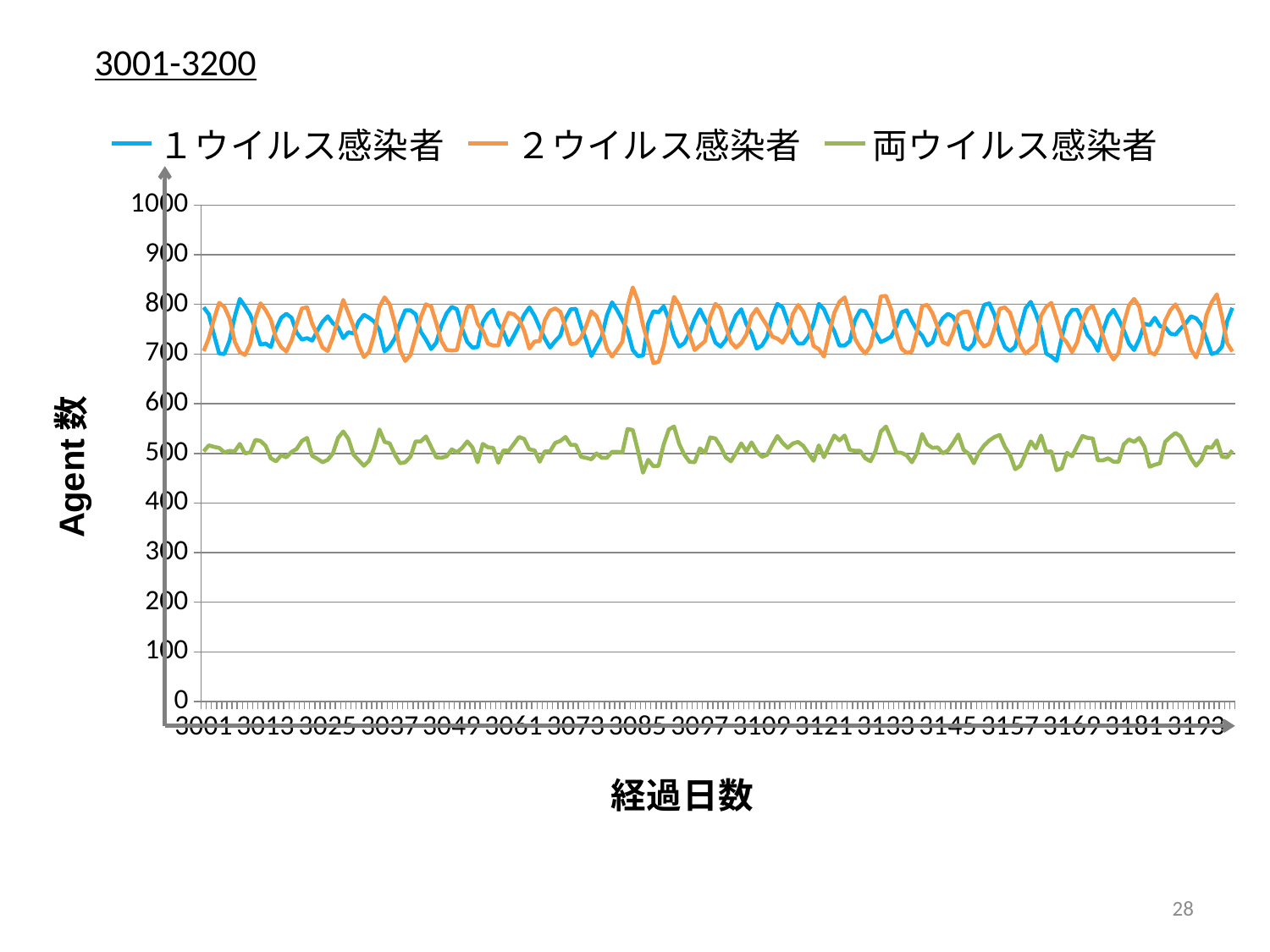

3001-3200

### Chart

| Category | １ウイルス感染者 | ２ウイルス感染者 | 両ウイルス感染者 |
|---|---|---|---|
| 3001 | 794.0 | 706.0 | 504.0 |
| 3002 | 780.0 | 732.0 | 516.0 |
| 3003 | 739.0 | 770.0 | 513.0 |
| 3004 | 701.0 | 803.0 | 511.0 |
| 3005 | 700.0 | 795.0 | 502.0 |
| 3006 | 727.0 | 772.0 | 505.0 |
| 3007 | 775.0 | 725.0 | 504.0 |
| 3008 | 811.0 | 704.0 | 519.0 |
| 3009 | 796.0 | 698.0 | 500.0 |
| 3010 | 779.0 | 720.0 | 502.0 |
| 3011 | 751.0 | 772.0 | 527.0 |
| 3012 | 719.0 | 802.0 | 525.0 |
| 3013 | 721.0 | 788.0 | 515.0 |
| 3014 | 714.0 | 769.0 | 490.0 |
| 3015 | 750.0 | 732.0 | 484.0 |
| 3016 | 773.0 | 714.0 | 496.0 |
| 3017 | 781.0 | 705.0 | 492.0 |
| 3018 | 773.0 | 727.0 | 503.0 |
| 3019 | 743.0 | 761.0 | 509.0 |
| 3020 | 729.0 | 792.0 | 525.0 |
| 3021 | 732.0 | 794.0 | 531.0 |
| 3022 | 727.0 | 761.0 | 495.0 |
| 3023 | 747.0 | 738.0 | 489.0 |
| 3024 | 765.0 | 713.0 | 482.0 |
| 3025 | 776.0 | 706.0 | 487.0 |
| 3026 | 762.0 | 733.0 | 500.0 |
| 3027 | 754.0 | 771.0 | 531.0 |
| 3028 | 732.0 | 809.0 | 544.0 |
| 3029 | 744.0 | 782.0 | 529.0 |
| 3030 | 741.0 | 755.0 | 497.0 |
| 3031 | 766.0 | 717.0 | 486.0 |
| 3032 | 779.0 | 694.0 | 475.0 |
| 3033 | 773.0 | 704.0 | 485.0 |
| 3034 | 765.0 | 739.0 | 511.0 |
| 3035 | 749.0 | 795.0 | 548.0 |
| 3036 | 705.0 | 814.0 | 523.0 |
| 3037 | 715.0 | 800.0 | 520.0 |
| 3038 | 732.0 | 761.0 | 497.0 |
| 3039 | 763.0 | 708.0 | 480.0 |
| 3040 | 788.0 | 686.0 | 482.0 |
| 3041 | 788.0 | 698.0 | 493.0 |
| 3042 | 780.0 | 735.0 | 524.0 |
| 3043 | 745.0 | 774.0 | 524.0 |
| 3044 | 729.0 | 800.0 | 534.0 |
| 3045 | 710.0 | 796.0 | 513.0 |
| 3046 | 723.0 | 762.0 | 492.0 |
| 3047 | 758.0 | 726.0 | 491.0 |
| 3048 | 782.0 | 708.0 | 494.0 |
| 3049 | 795.0 | 707.0 | 508.0 |
| 3050 | 790.0 | 708.0 | 502.0 |
| 3051 | 751.0 | 754.0 | 511.0 |
| 3052 | 724.0 | 795.0 | 524.0 |
| 3053 | 713.0 | 796.0 | 512.0 |
| 3054 | 714.0 | 761.0 | 482.0 |
| 3055 | 764.0 | 747.0 | 519.0 |
| 3056 | 781.0 | 721.0 | 512.0 |
| 3057 | 789.0 | 717.0 | 511.0 |
| 3058 | 760.0 | 717.0 | 481.0 |
| 3059 | 745.0 | 759.0 | 506.0 |
| 3060 | 718.0 | 783.0 | 505.0 |
| 3061 | 737.0 | 780.0 | 519.0 |
| 3062 | 757.0 | 770.0 | 533.0 |
| 3063 | 779.0 | 747.0 | 529.0 |
| 3064 | 794.0 | 711.0 | 508.0 |
| 3065 | 777.0 | 725.0 | 506.0 |
| 3066 | 753.0 | 726.0 | 483.0 |
| 3067 | 731.0 | 768.0 | 504.0 |
| 3068 | 713.0 | 787.0 | 504.0 |
| 3069 | 726.0 | 792.0 | 521.0 |
| 3070 | 737.0 | 785.0 | 525.0 |
| 3071 | 771.0 | 754.0 | 533.0 |
| 3072 | 790.0 | 720.0 | 517.0 |
| 3073 | 791.0 | 721.0 | 517.0 |
| 3074 | 756.0 | 733.0 | 493.0 |
| 3075 | 728.0 | 757.0 | 491.0 |
| 3076 | 696.0 | 786.0 | 488.0 |
| 3077 | 715.0 | 776.0 | 500.0 |
| 3078 | 734.0 | 749.0 | 491.0 |
| 3079 | 778.0 | 711.0 | 491.0 |
| 3080 | 804.0 | 695.0 | 503.0 |
| 3081 | 788.0 | 709.0 | 503.0 |
| 3082 | 768.0 | 725.0 | 502.0 |
| 3083 | 747.0 | 796.0 | 549.0 |
| 3084 | 708.0 | 834.0 | 547.0 |
| 3085 | 696.0 | 807.0 | 506.0 |
| 3086 | 697.0 | 758.0 | 461.0 |
| 3087 | 762.0 | 722.0 | 487.0 |
| 3088 | 786.0 | 682.0 | 474.0 |
| 3089 | 784.0 | 684.0 | 475.0 |
| 3090 | 796.0 | 717.0 | 518.0 |
| 3091 | 770.0 | 770.0 | 548.0 |
| 3092 | 735.0 | 815.0 | 554.0 |
| 3093 | 715.0 | 799.0 | 519.0 |
| 3094 | 722.0 | 769.0 | 497.0 |
| 3095 | 743.0 | 738.0 | 483.0 |
| 3096 | 770.0 | 708.0 | 482.0 |
| 3097 | 790.0 | 717.0 | 510.0 |
| 3098 | 769.0 | 726.0 | 501.0 |
| 3099 | 752.0 | 775.0 | 532.0 |
| 3100 | 723.0 | 801.0 | 530.0 |
| 3101 | 715.0 | 792.0 | 514.0 |
| 3102 | 728.0 | 756.0 | 492.0 |
| 3103 | 753.0 | 724.0 | 484.0 |
| 3104 | 778.0 | 713.0 | 501.0 |
| 3105 | 790.0 | 722.0 | 520.0 |
| 3106 | 760.0 | 739.0 | 504.0 |
| 3107 | 741.0 | 777.0 | 522.0 |
| 3108 | 711.0 | 791.0 | 504.0 |
| 3109 | 717.0 | 773.0 | 493.0 |
| 3110 | 734.0 | 757.0 | 497.0 |
| 3111 | 776.0 | 735.0 | 517.0 |
| 3112 | 801.0 | 731.0 | 535.0 |
| 3113 | 794.0 | 723.0 | 521.0 |
| 3114 | 765.0 | 741.0 | 511.0 |
| 3115 | 736.0 | 781.0 | 520.0 |
| 3116 | 721.0 | 799.0 | 523.0 |
| 3117 | 721.0 | 785.0 | 515.0 |
| 3118 | 735.0 | 759.0 | 500.0 |
| 3119 | 761.0 | 716.0 | 485.0 |
| 3120 | 801.0 | 710.0 | 516.0 |
| 3121 | 790.0 | 695.0 | 492.0 |
| 3122 | 766.0 | 740.0 | 514.0 |
| 3123 | 746.0 | 783.0 | 536.0 |
| 3124 | 717.0 | 805.0 | 526.0 |
| 3125 | 717.0 | 814.0 | 536.0 |
| 3126 | 726.0 | 778.0 | 507.0 |
| 3127 | 768.0 | 731.0 | 505.0 |
| 3128 | 788.0 | 713.0 | 505.0 |
| 3129 | 786.0 | 701.0 | 490.0 |
| 3130 | 765.0 | 716.0 | 484.0 |
| 3131 | 742.0 | 759.0 | 505.0 |
| 3132 | 724.0 | 816.0 | 544.0 |
| 3133 | 729.0 | 817.0 | 554.0 |
| 3134 | 735.0 | 790.0 | 529.0 |
| 3135 | 755.0 | 742.0 | 502.0 |
| 3136 | 784.0 | 711.0 | 501.0 |
| 3137 | 788.0 | 702.0 | 496.0 |
| 3138 | 766.0 | 705.0 | 482.0 |
| 3139 | 748.0 | 745.0 | 501.0 |
| 3140 | 737.0 | 797.0 | 539.0 |
| 3141 | 717.0 | 799.0 | 518.0 |
| 3142 | 724.0 | 782.0 | 511.0 |
| 3143 | 754.0 | 754.0 | 512.0 |
| 3144 | 772.0 | 724.0 | 500.0 |
| 3145 | 781.0 | 719.0 | 506.0 |
| 3146 | 775.0 | 744.0 | 521.0 |
| 3147 | 755.0 | 779.0 | 538.0 |
| 3148 | 714.0 | 785.0 | 507.0 |
| 3149 | 709.0 | 785.0 | 499.0 |
| 3150 | 721.0 | 754.0 | 480.0 |
| 3151 | 768.0 | 728.0 | 502.0 |
| 3152 | 799.0 | 715.0 | 516.0 |
| 3153 | 802.0 | 721.0 | 526.0 |
| 3154 | 779.0 | 751.0 | 533.0 |
| 3155 | 739.0 | 791.0 | 537.0 |
| 3156 | 714.0 | 794.0 | 513.0 |
| 3157 | 706.0 | 783.0 | 497.0 |
| 3158 | 715.0 | 751.0 | 468.0 |
| 3159 | 754.0 | 717.0 | 475.0 |
| 3160 | 792.0 | 701.0 | 499.0 |
| 3161 | 805.0 | 710.0 | 524.0 |
| 3162 | 781.0 | 719.0 | 510.0 |
| 3163 | 751.0 | 777.0 | 536.0 |
| 3164 | 701.0 | 795.0 | 503.0 |
| 3165 | 695.0 | 803.0 | 504.0 |
| 3166 | 686.0 | 770.0 | 466.0 |
| 3167 | 733.0 | 735.0 | 470.0 |
| 3168 | 774.0 | 723.0 | 501.0 |
| 3169 | 789.0 | 704.0 | 494.0 |
| 3170 | 789.0 | 724.0 | 515.0 |
| 3171 | 765.0 | 766.0 | 535.0 |
| 3172 | 738.0 | 790.0 | 531.0 |
| 3173 | 726.0 | 797.0 | 530.0 |
| 3174 | 706.0 | 770.0 | 486.0 |
| 3175 | 747.0 | 735.0 | 486.0 |
| 3176 | 776.0 | 706.0 | 490.0 |
| 3177 | 789.0 | 689.0 | 483.0 |
| 3178 | 770.0 | 702.0 | 483.0 |
| 3179 | 748.0 | 761.0 | 518.0 |
| 3180 | 721.0 | 798.0 | 528.0 |
| 3181 | 708.0 | 811.0 | 523.0 |
| 3182 | 730.0 | 795.0 | 531.0 |
| 3183 | 761.0 | 746.0 | 513.0 |
| 3184 | 758.0 | 704.0 | 473.0 |
| 3185 | 773.0 | 699.0 | 477.0 |
| 3186 | 756.0 | 718.0 | 480.0 |
| 3187 | 754.0 | 767.0 | 523.0 |
| 3188 | 741.0 | 788.0 | 533.0 |
| 3189 | 739.0 | 800.0 | 541.0 |
| 3190 | 751.0 | 781.0 | 534.0 |
| 3191 | 762.0 | 749.0 | 513.0 |
| 3192 | 776.0 | 709.0 | 490.0 |
| 3193 | 772.0 | 693.0 | 475.0 |
| 3194 | 759.0 | 722.0 | 487.0 |
| 3195 | 730.0 | 779.0 | 513.0 |
| 3196 | 700.0 | 804.0 | 511.0 |
| 3197 | 703.0 | 820.0 | 526.0 |
| 3198 | 715.0 | 775.0 | 493.0 |
| 3199 | 766.0 | 722.0 | 492.0 |
| 3200 | 793.0 | 705.0 | 506.0 |
28